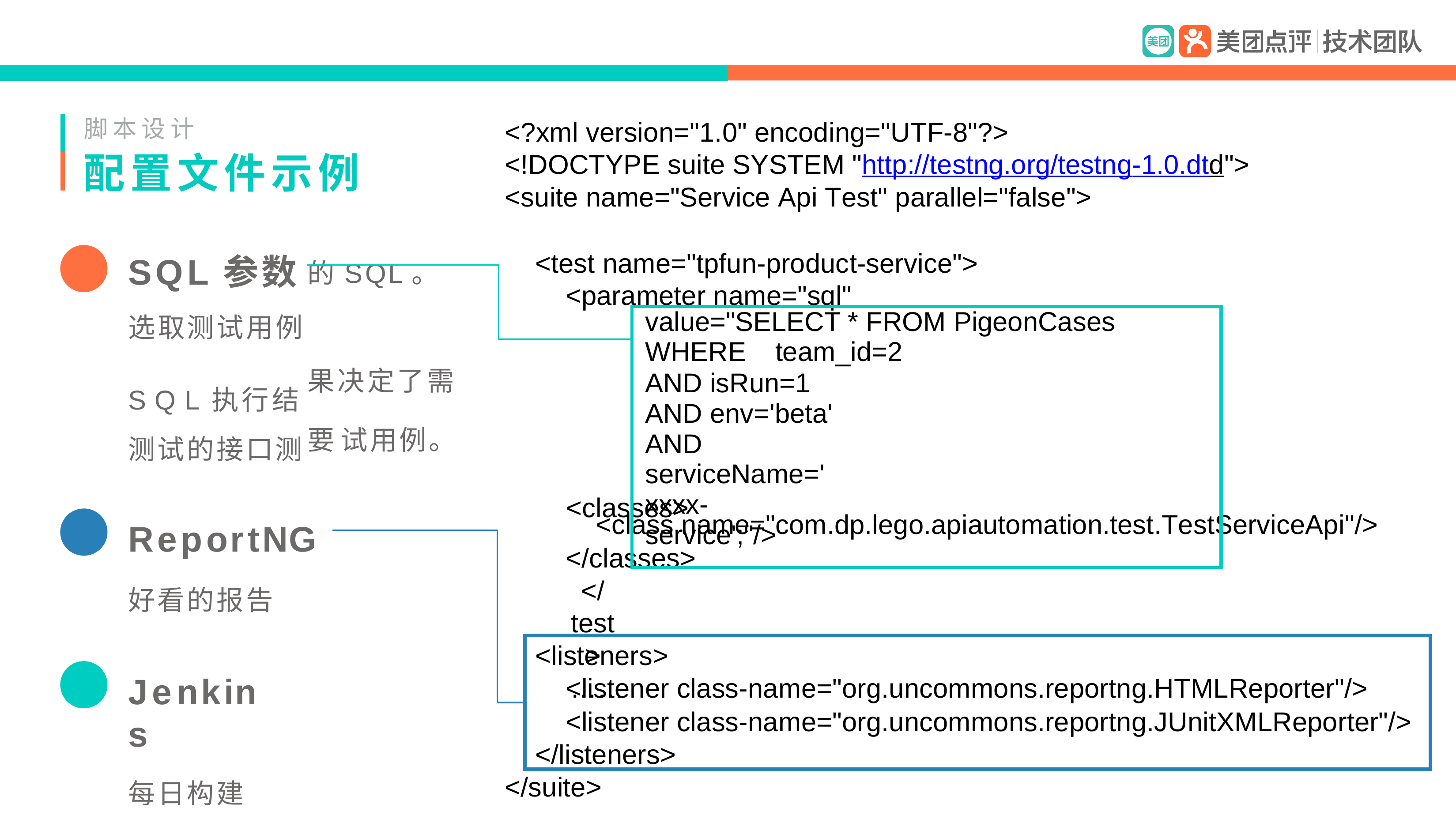

脚本设计
配置文件示例

<?xml version="1.0" encoding="UTF-8"?>
<!DOCTYPE suite SYSTEM "http://testng.org/testng-1.0.dtd">
<suite name="Service Api Test" parallel="false">

<test name="tpfun-product-service">
SQL参数
选取测试用例
| 的SQL。 |  |  |
| --- | --- | --- |
|  |  | value="SELECT \* FROM PigeonCases WHERE team\_id=2 AND isRun=1 AND env='beta' AND serviceName='xxxx-service';"/> |
| 果决定了需要 试用例。 |  |  |
<parameter name="sql"
SQL执行结 测试的接口测

<classes>
<class name="com.dp.lego.apiautomation.test.TestServiceApi"/>

ReportNG
好看的报告

</classes>
</test>
……

<listeners>
<listener class-name="org.uncommons.reportng.HTMLReporter"/>
<listener class-name="org.uncommons.reportng.JUnitXMLReporter"/>
</listeners>

Jenkins
每日构建
</suite>